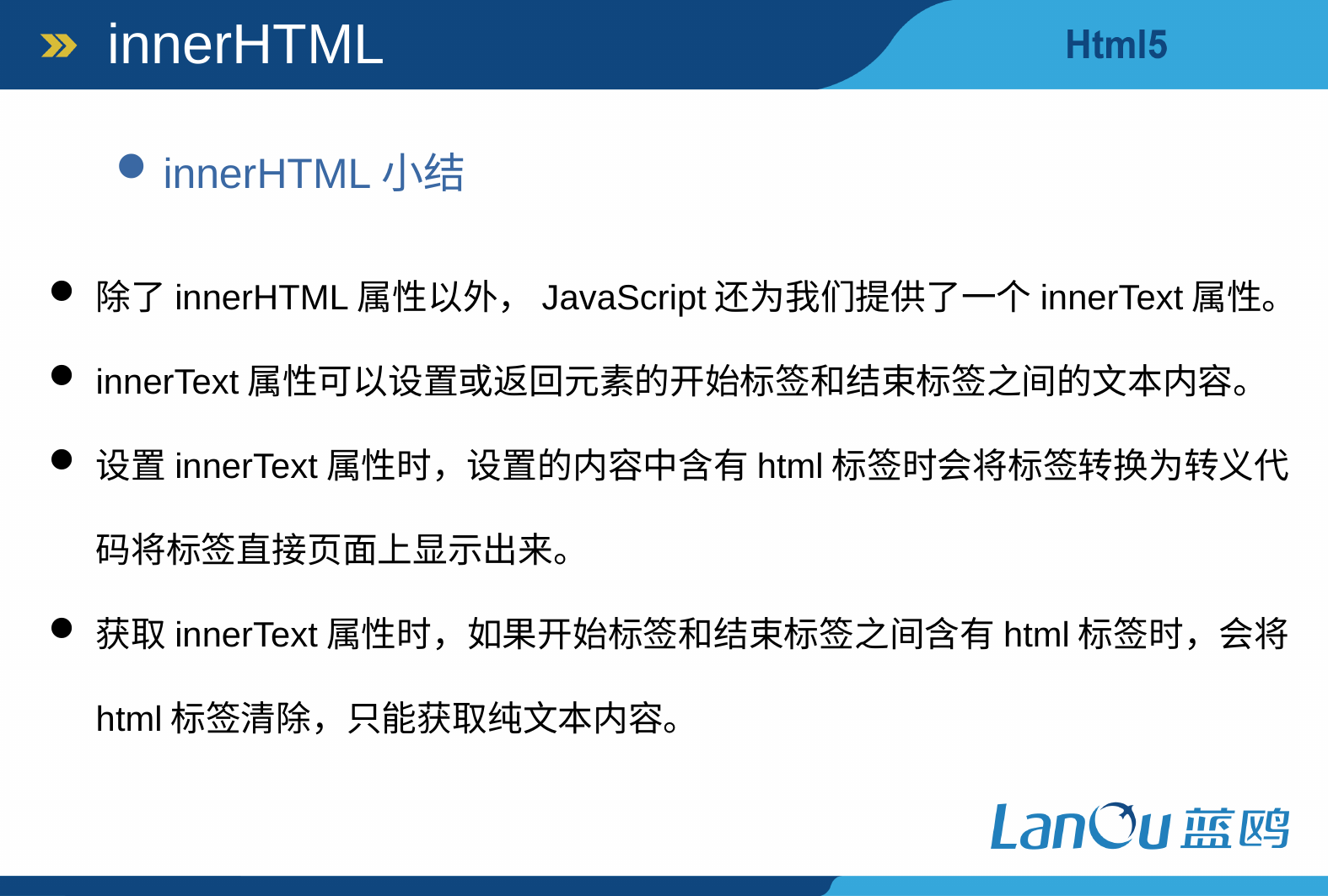

innerHTML
innerHTML小结
除了innerHTML属性以外，JavaScript还为我们提供了一个innerText属性。
innerText属性可以设置或返回元素的开始标签和结束标签之间的文本内容。
设置innerText属性时，设置的内容中含有html标签时会将标签转换为转义代码将标签直接页面上显示出来。
获取innerText属性时，如果开始标签和结束标签之间含有html标签时，会将html标签清除，只能获取纯文本内容。